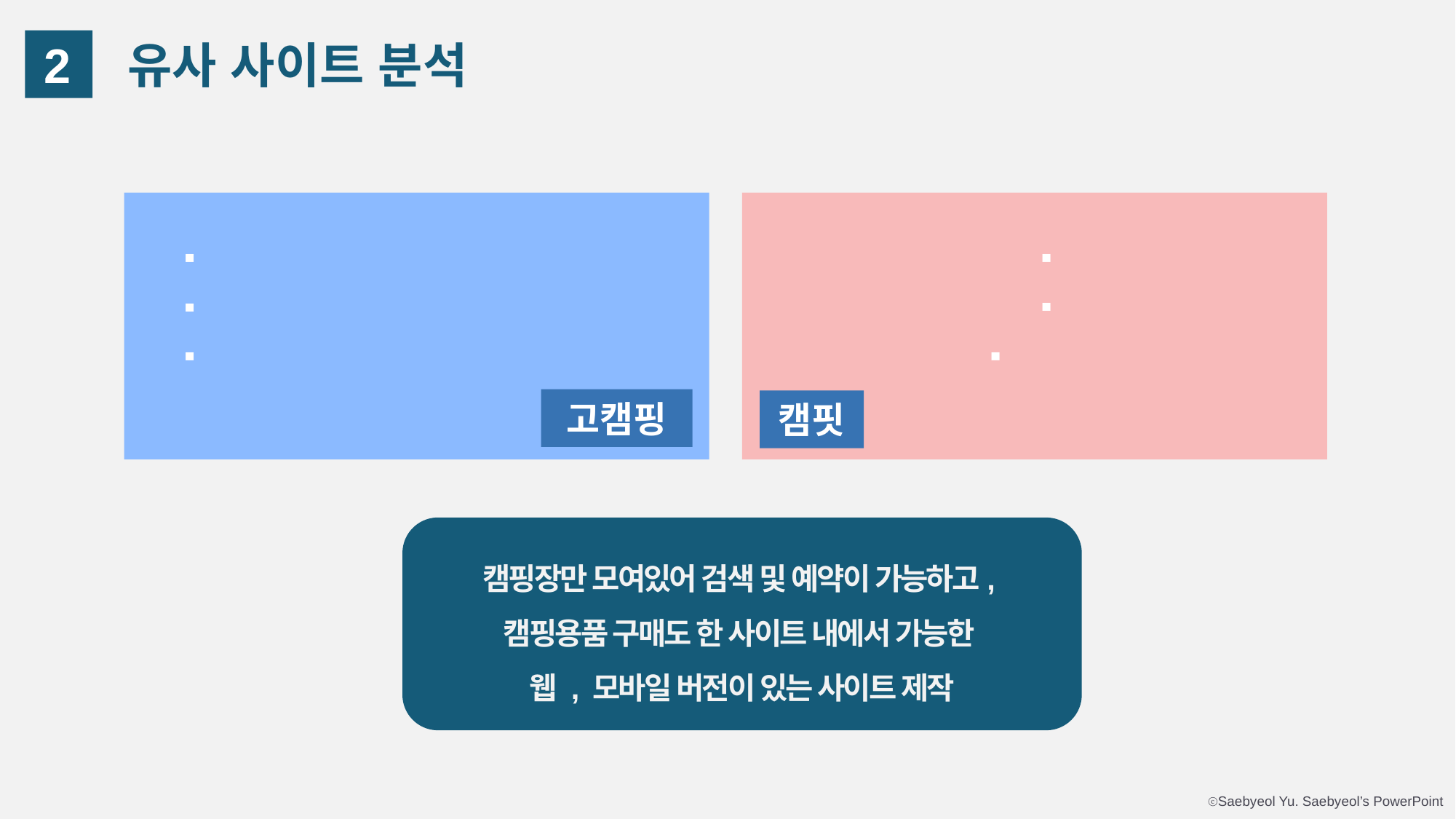

2
유사 사이트 분석

캠핑장만 모여 있음
캠핑용품 따로 판매하지 않음
웹 버전이 따로 있음
캠핑장만 모여 있음
캠핑용품 구매 가능
웹 버전이 없어 웹에서도
모바일로 보임

고캠핑

캠핏

캠핑장만 모여있어 검색 및 예약이 가능하고,
캠핑용품 구매도 한 사이트 내에서 가능한
웹 , 모바일 버전이 있는 사이트 제작